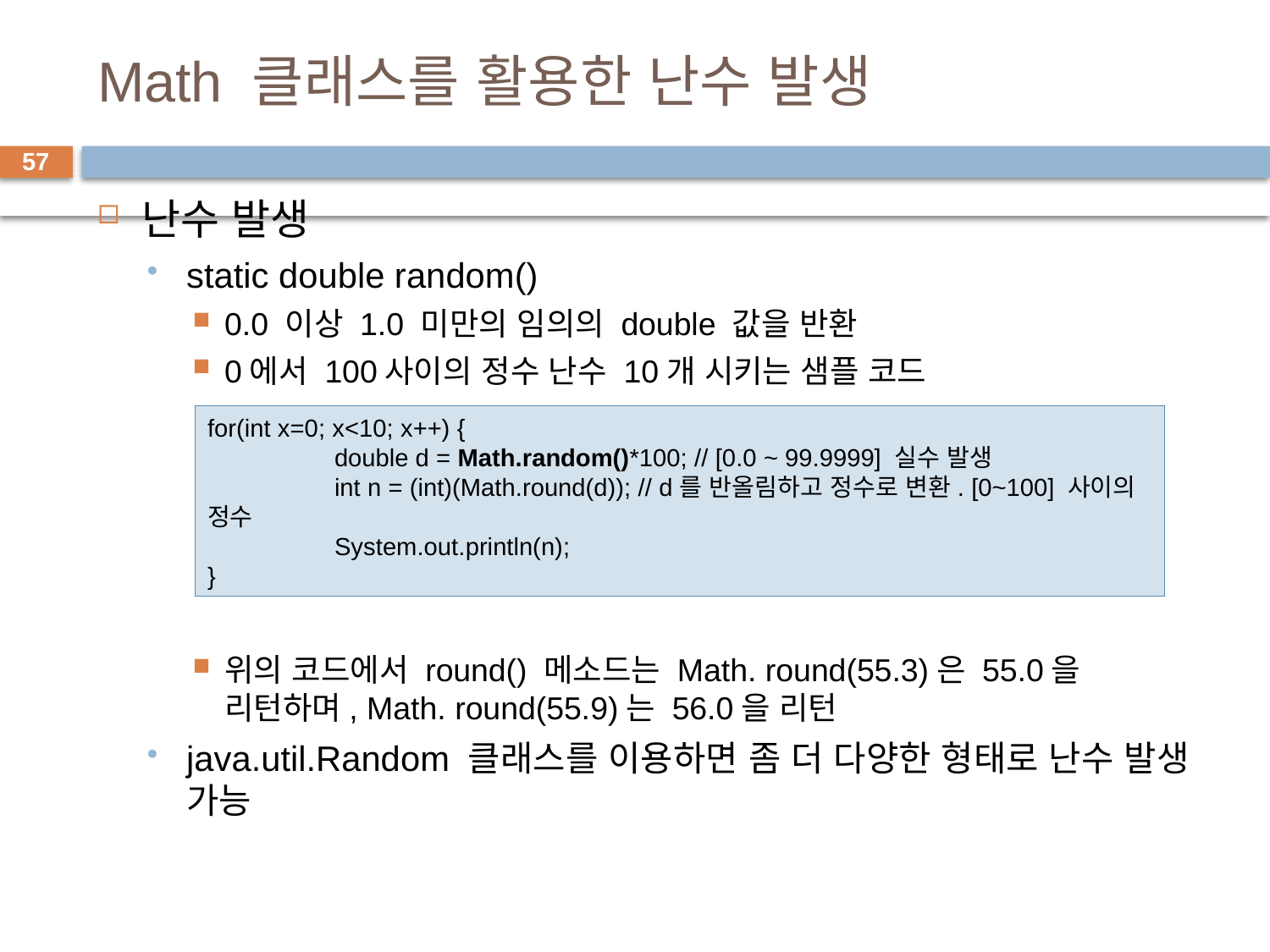

# Math 클래스를 활용한 난수 발생
57
난수 발생
static double random()
0.0 이상 1.0 미만의 임의의 double 값을 반환
0에서 100사이의 정수 난수 10개 시키는 샘플 코드

위의 코드에서 round() 메소드는 Math. round(55.3)은 55.0을 리턴하며, Math. round(55.9)는 56.0을 리턴
java.util.Random 클래스를 이용하면 좀 더 다양한 형태로 난수 발생 가능
for(int x=0; x<10; x++) {
	double d = Math.random()*100; // [0.0 ~ 99.9999] 실수 발생
	int n = (int)(Math.round(d)); // d를 반올림하고 정수로 변환. [0~100] 사이의 정수
	System.out.println(n);
}